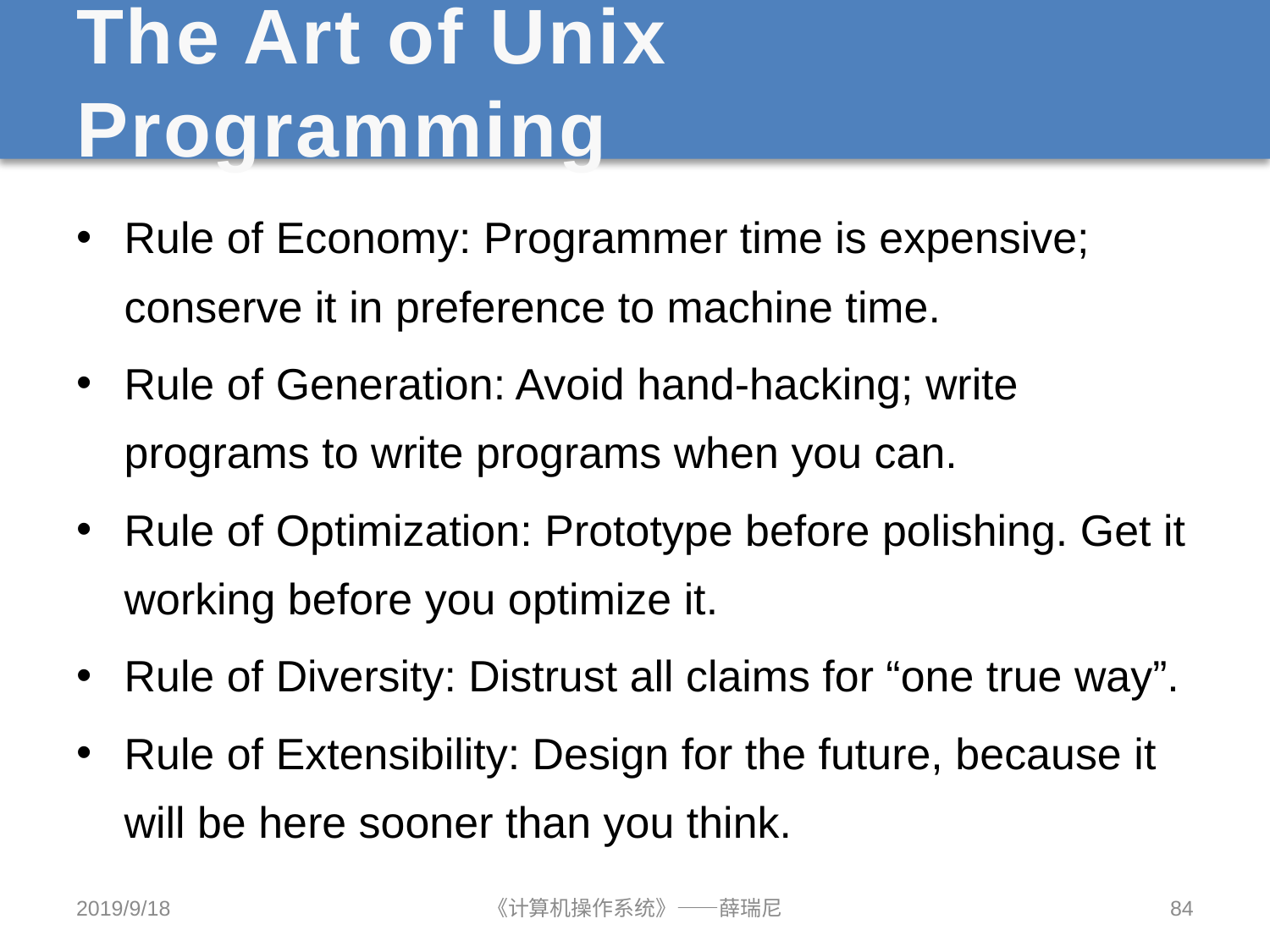

# The Art of Unix Programming
Rule of Economy: Programmer time is expensive; conserve it in preference to machine time.
Rule of Generation: Avoid hand-hacking; write programs to write programs when you can.
Rule of Optimization: Prototype before polishing. Get it working before you optimize it.
Rule of Diversity: Distrust all claims for “one true way”.
Rule of Extensibility: Design for the future, because it will be here sooner than you think.
2019/9/18
《计算机操作系统》——薛瑞尼
84